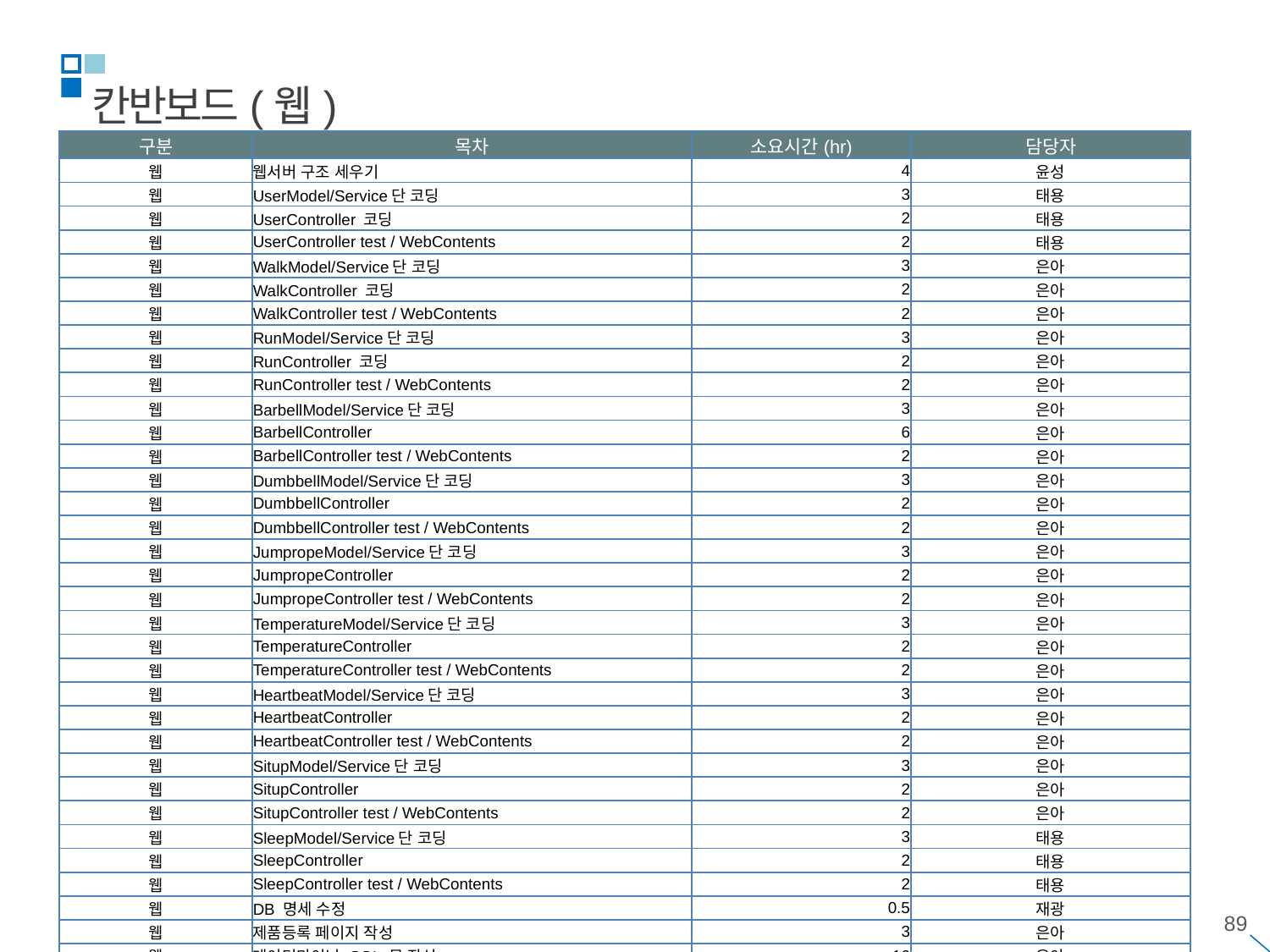

칸반보드(웹)
| 구분 | 목차 | 소요시간(hr) | 담당자 |
| --- | --- | --- | --- |
| 웹 | 웹서버 구조 세우기 | 4 | 윤성 |
| 웹 | UserModel/Service단 코딩 | 3 | 태용 |
| 웹 | UserController 코딩 | 2 | 태용 |
| 웹 | UserController test / WebContents | 2 | 태용 |
| 웹 | WalkModel/Service단 코딩 | 3 | 은아 |
| 웹 | WalkController 코딩 | 2 | 은아 |
| 웹 | WalkController test / WebContents | 2 | 은아 |
| 웹 | RunModel/Service단 코딩 | 3 | 은아 |
| 웹 | RunController 코딩 | 2 | 은아 |
| 웹 | RunController test / WebContents | 2 | 은아 |
| 웹 | BarbellModel/Service단 코딩 | 3 | 은아 |
| 웹 | BarbellController | 6 | 은아 |
| 웹 | BarbellController test / WebContents | 2 | 은아 |
| 웹 | DumbbellModel/Service단 코딩 | 3 | 은아 |
| 웹 | DumbbellController | 2 | 은아 |
| 웹 | DumbbellController test / WebContents | 2 | 은아 |
| 웹 | JumpropeModel/Service단 코딩 | 3 | 은아 |
| 웹 | JumpropeController | 2 | 은아 |
| 웹 | JumpropeController test / WebContents | 2 | 은아 |
| 웹 | TemperatureModel/Service단 코딩 | 3 | 은아 |
| 웹 | TemperatureController | 2 | 은아 |
| 웹 | TemperatureController test / WebContents | 2 | 은아 |
| 웹 | HeartbeatModel/Service단 코딩 | 3 | 은아 |
| 웹 | HeartbeatController | 2 | 은아 |
| 웹 | HeartbeatController test / WebContents | 2 | 은아 |
| 웹 | SitupModel/Service단 코딩 | 3 | 은아 |
| 웹 | SitupController | 2 | 은아 |
| 웹 | SitupController test / WebContents | 2 | 은아 |
| 웹 | SleepModel/Service단 코딩 | 3 | 태용 |
| 웹 | SleepController | 2 | 태용 |
| 웹 | SleepController test / WebContents | 2 | 태용 |
| 웹 | DB 명세 수정 | 0.5 | 재광 |
| 웹 | 제품등록 페이지 작성 | 3 | 은아 |
| 웹 | 데이터마이닝 SQL 문 작성 | 16 | 은아 |
| 웹 | 데이터마이닝 그래프 처리 | 16 | 은아 |
| 웹 | 관리자 체크 구현 | 2 | 은아 |
| 웹 | 로그인 기능 구현 | 26 | 은아 |
| 웹 | 웹서버 관리자 페이지 UI 전체 수정 | 8 | 은아 |
| 웹 | 웹서버 기능 전체 기능테스트 | 2 | 은아 |
| 웹 | 웹서버-안드로이드 통신 테스트 | 0.5 | 재광,은아 |